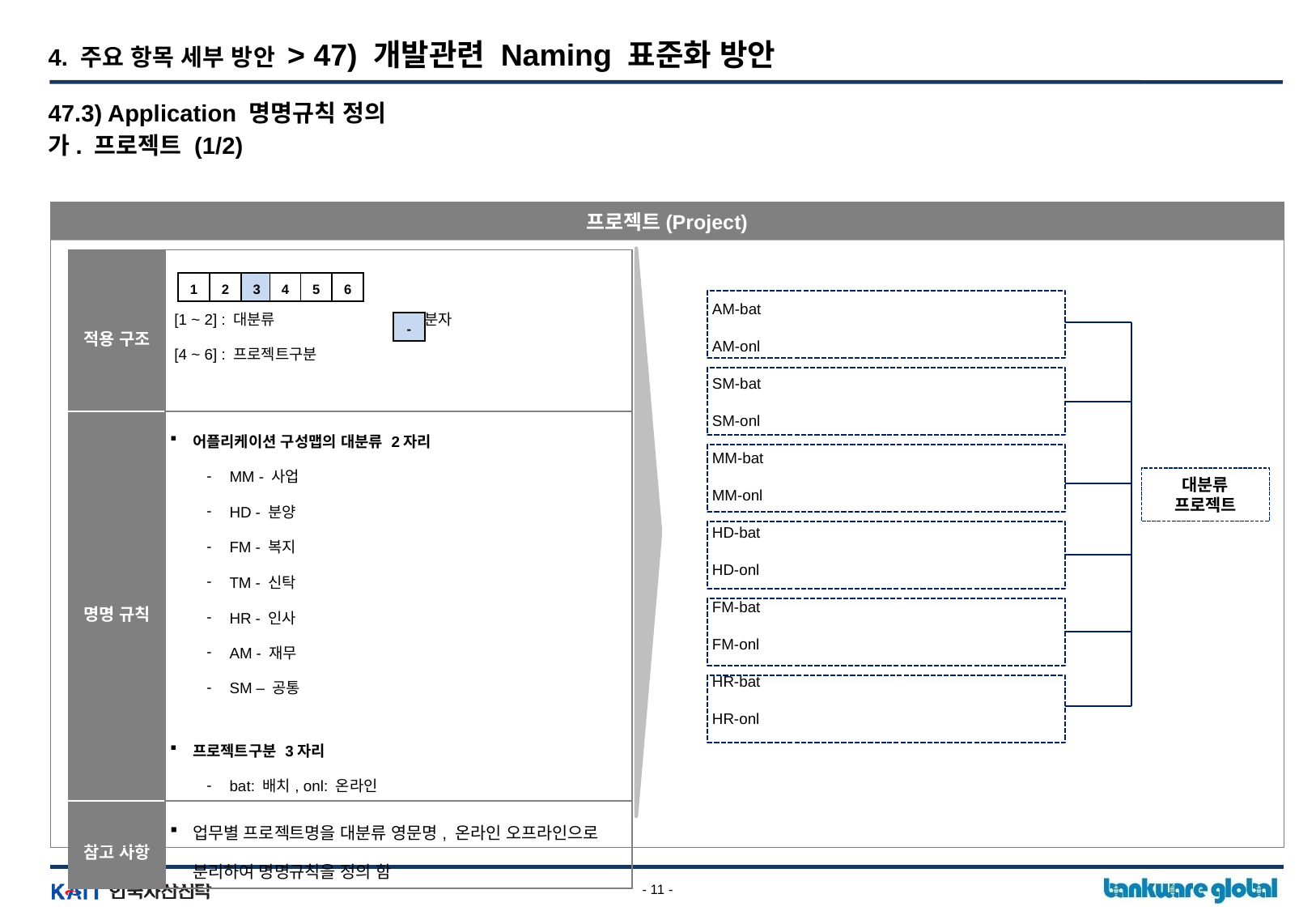

4. 주요 항목 세부 방안 > 47) 개발관련 Naming 표준화 방안
47.3) Application 명명규칙 정의
가. 프로젝트 (1/2)

프로젝트(Project)
| 적용 구조 | [1 ~ 2] : 대분류 : 구분자 [4 ~ 6] : 프로젝트구분 |
| --- | --- |
| 명명 규칙 | 어플리케이션 구성맵의 대분류 2자리 MM - 사업 HD - 분양 FM - 복지 TM - 신탁 HR - 인사 AM - 재무 SM – 공통 프로젝트구분 3자리 bat: 배치, onl: 온라인 |
| 참고 사항 | 업무별 프로젝트명을 대분류 영문명, 온라인 오프라인으로 분리하여 명명규칙을 정의 함 |
1
2
3
4
5
6
| AM-bat |
| --- |
| AM-onl |
| SM-bat |
| SM-onl |
| MM-bat |
| MM-onl |
| HD-bat |
| HD-onl |
| FM-bat |
| FM-onl |
| HR-bat |
| HR-onl |

-

대분류
프로젝트